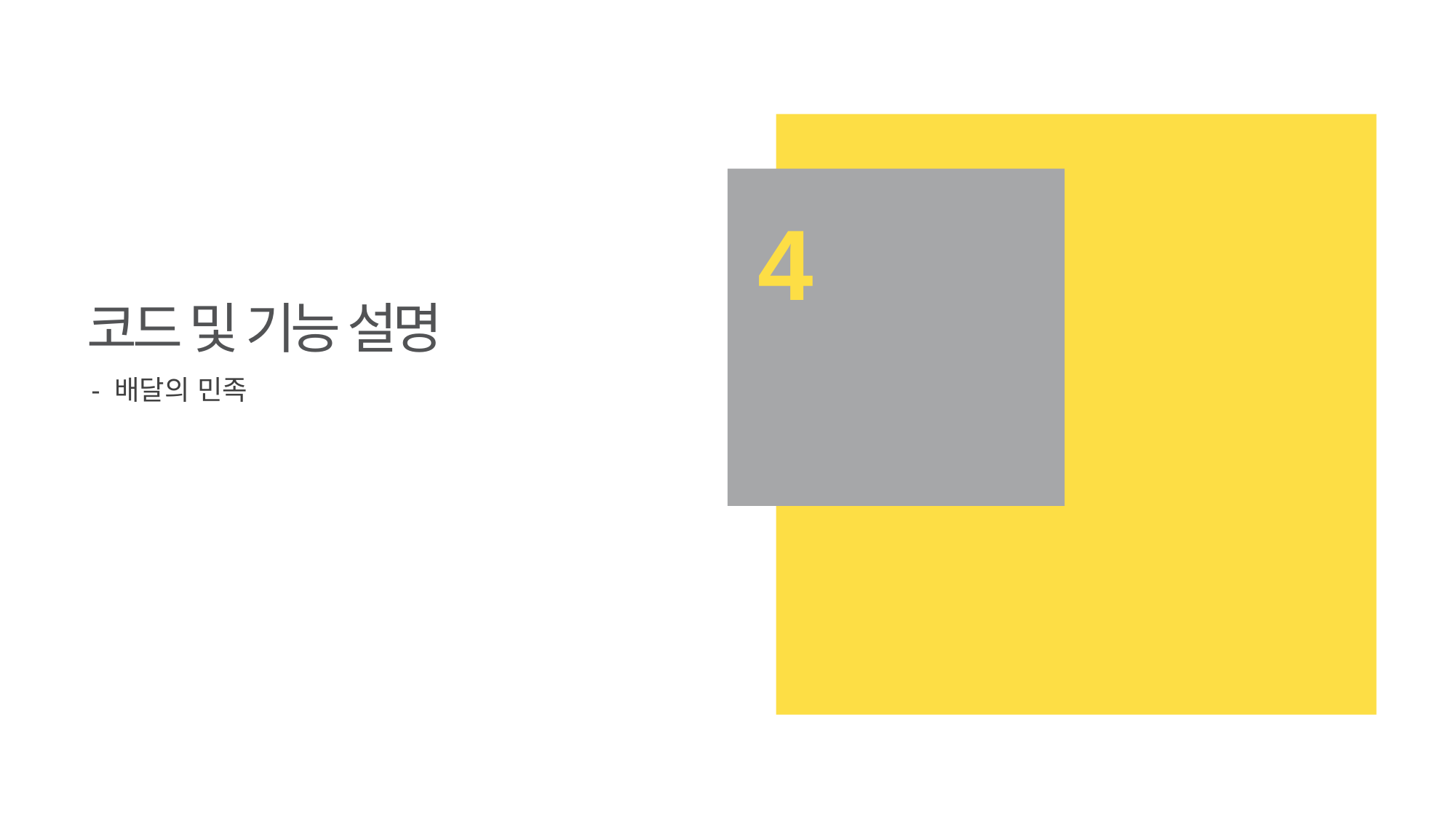

4
코드 및 기능 설명
- 배달의 민족